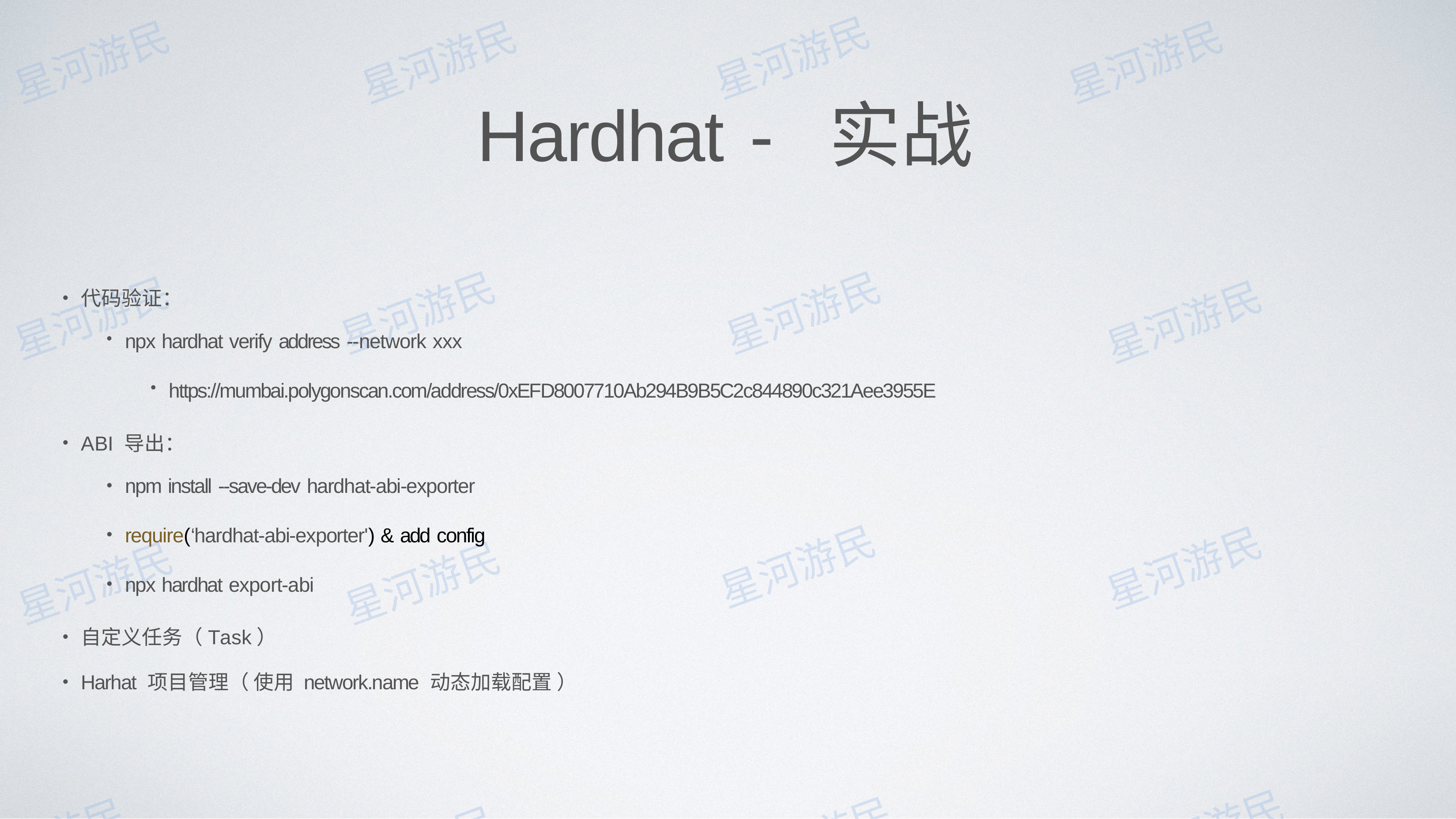

Hardhat - 实战
代码验证：

npx hardhat verify address --network xxx

https://mumbai.polygonscan.com/address/0xEFD8007710Ab294B9B5C2c844890c321Aee3955E

ABI 导出：

npm install --save-dev hardhat-abi-exporter

require(‘hardhat-abi-exporter') & add config

npx hardhat export-abi

⾃定义任务（Task）

Harhat 项⽬管理（ 使⽤ network.name 动态加载配置 ）